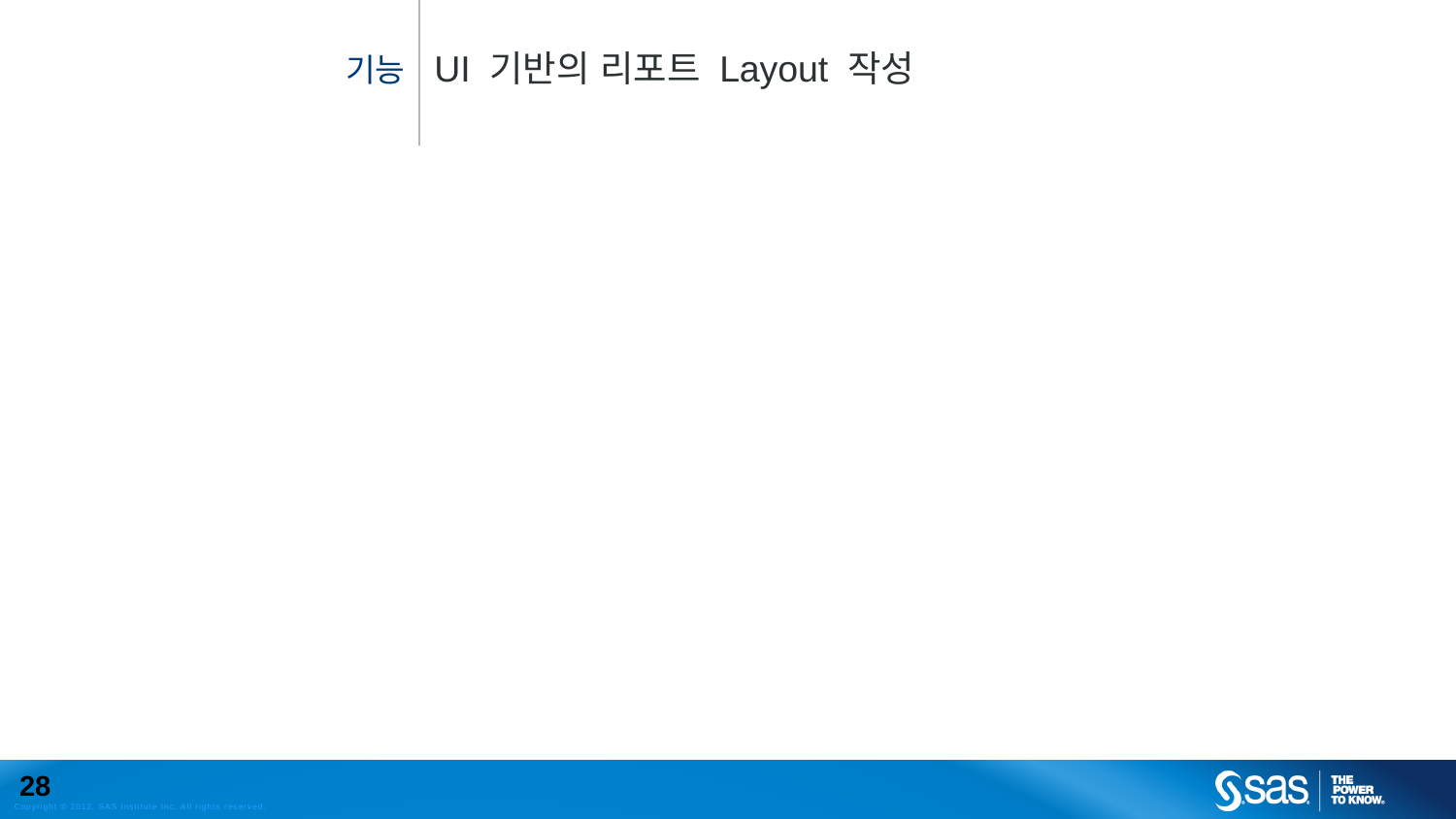

UI 기반의 리포트 Layout 작성
# 기능